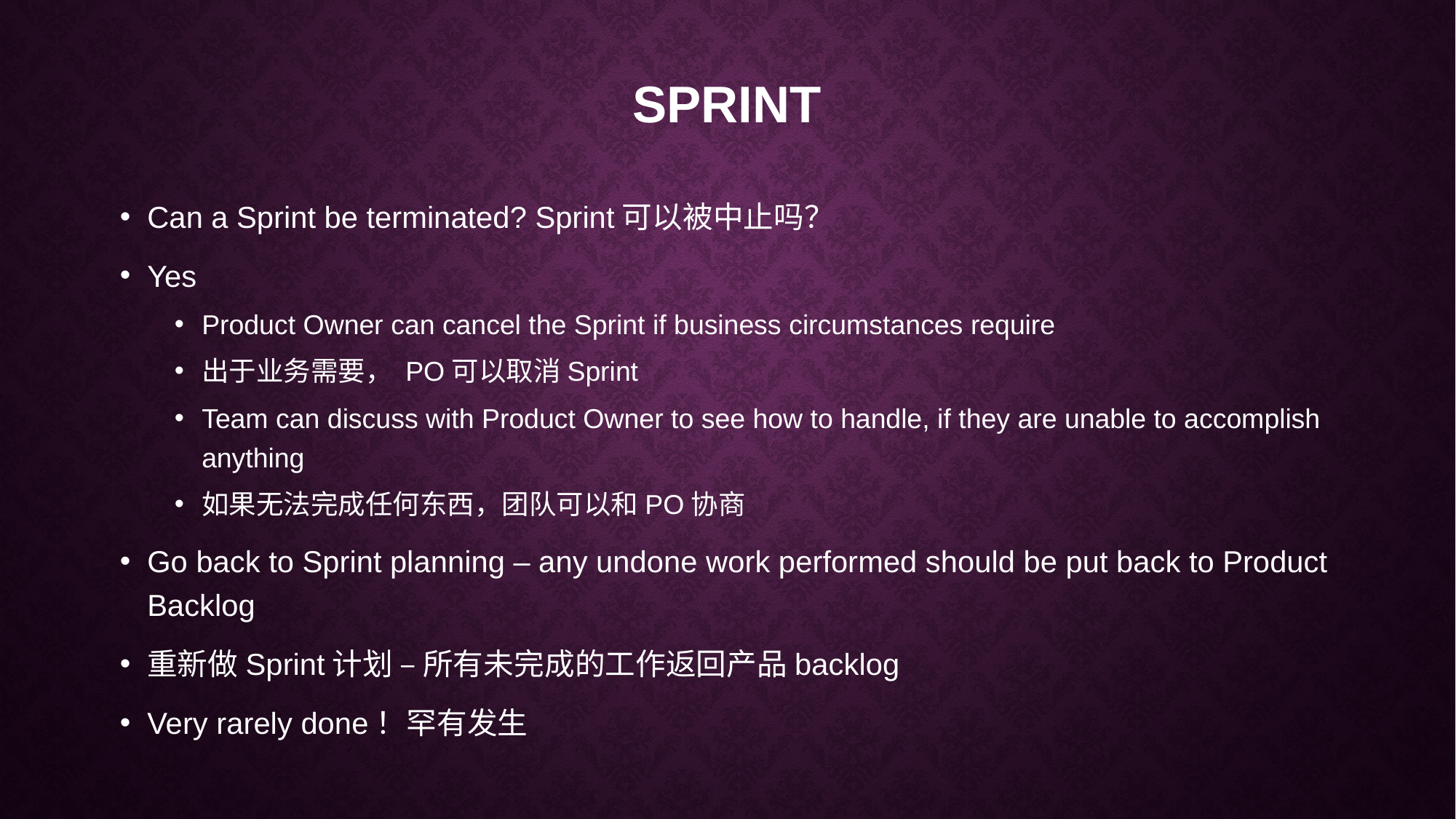

# Sprint
Can a Sprint be terminated? Sprint可以被中止吗？
Yes
Product Owner can cancel the Sprint if business circumstances require
出于业务需要， PO可以取消Sprint
Team can discuss with Product Owner to see how to handle, if they are unable to accomplish anything
如果无法完成任何东西，团队可以和PO协商
Go back to Sprint planning – any undone work performed should be put back to Product Backlog
重新做Sprint计划 – 所有未完成的工作返回产品backlog
Very rarely done！罕有发生